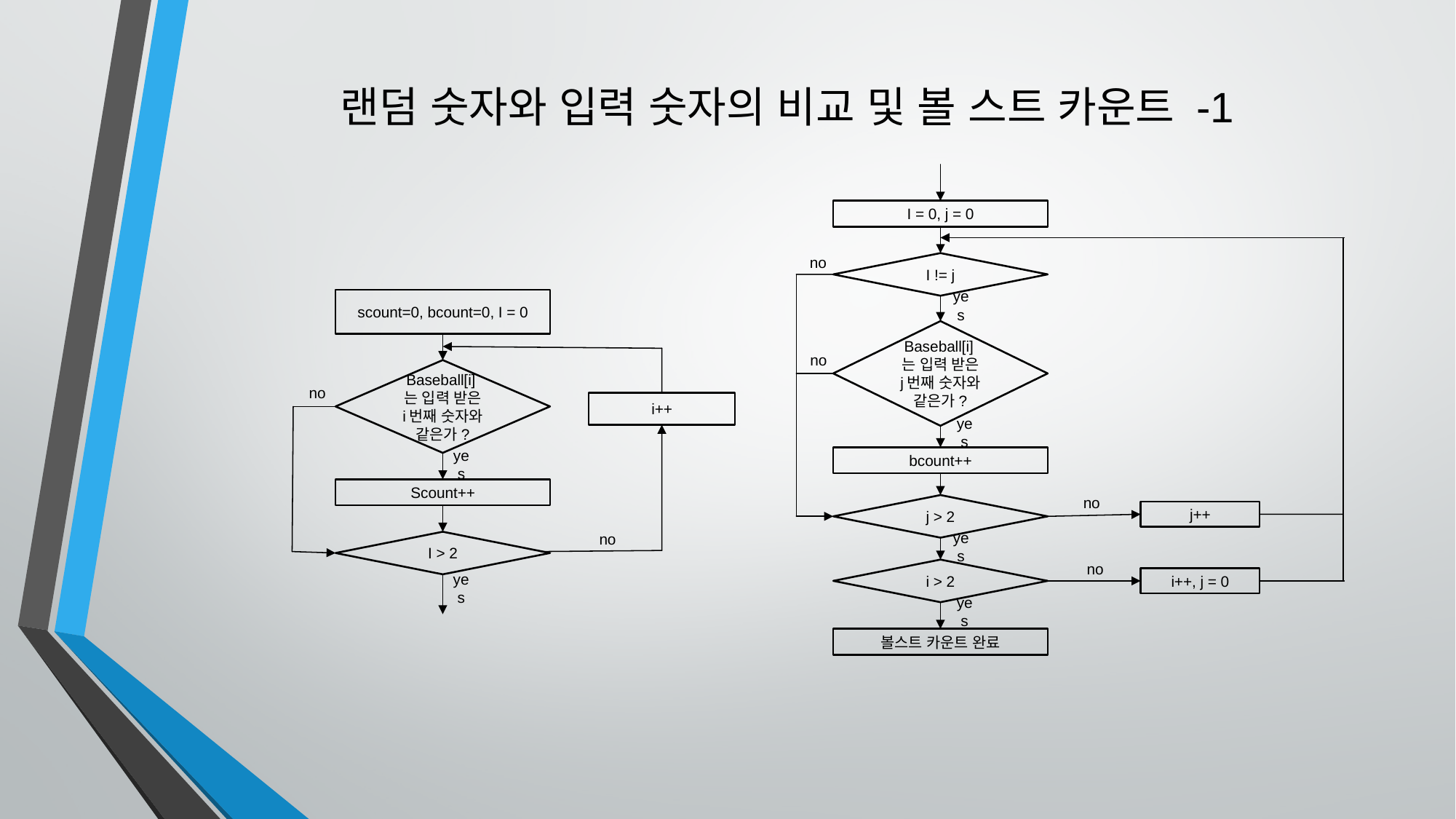

# 랜덤 숫자와 입력 숫자의 비교 및 볼 스트 카운트 -1
I = 0, j = 0
no
I != j
scount=0, bcount=0, I = 0
yes
Baseball[i]는 입력 받은 j번째 숫자와 같은가?
no
Baseball[i]는 입력 받은 i번째 숫자와 같은가?
no
i++
yes
bcount++
yes
Scount++
no
j > 2
j++
no
I > 2
yes
no
i > 2
i++, j = 0
yes
yes
볼스트 카운트 완료